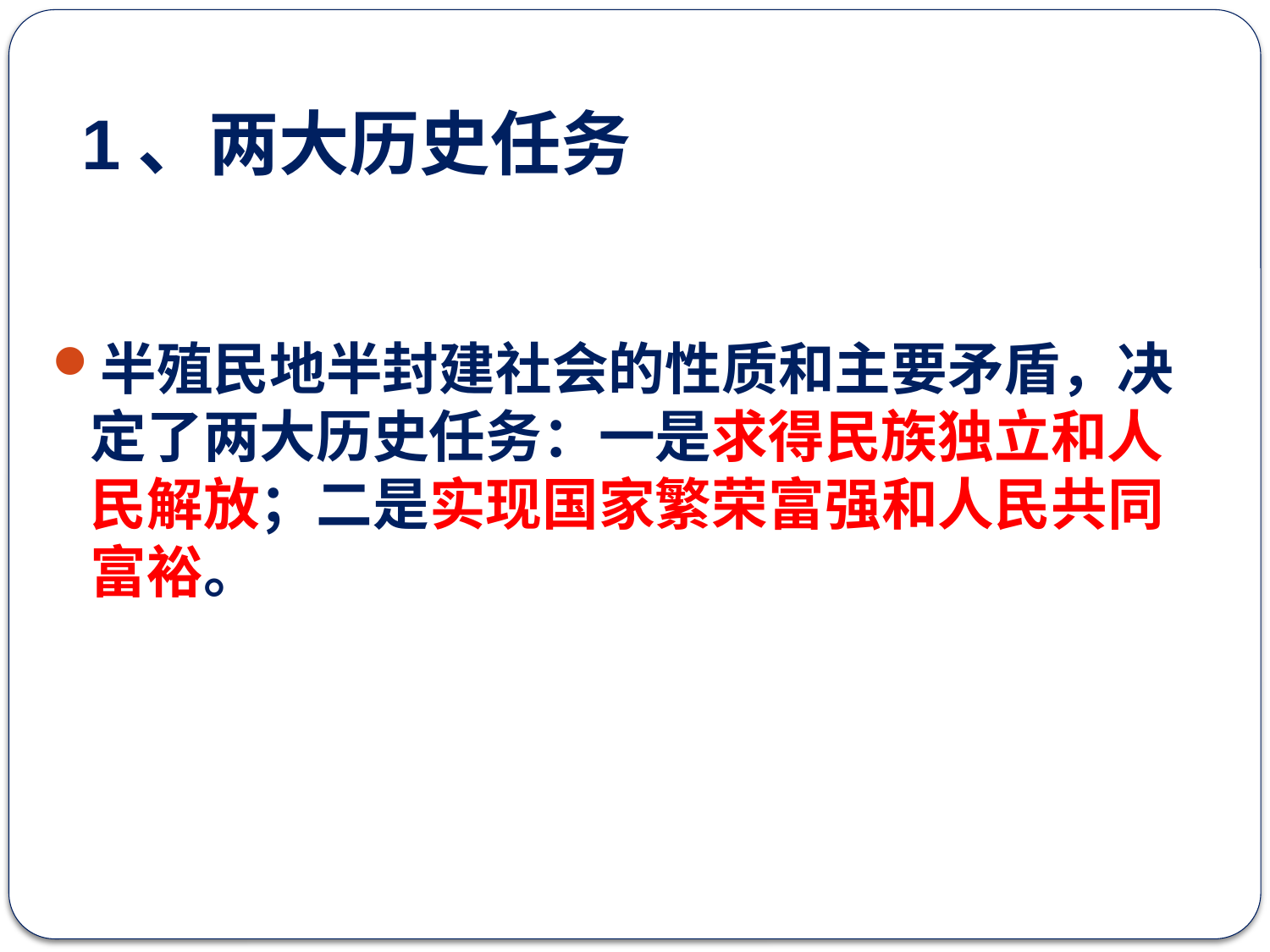

# 1、两大历史任务
半殖民地半封建社会的性质和主要矛盾，决定了两大历史任务：一是求得民族独立和人民解放；二是实现国家繁荣富强和人民共同富裕。